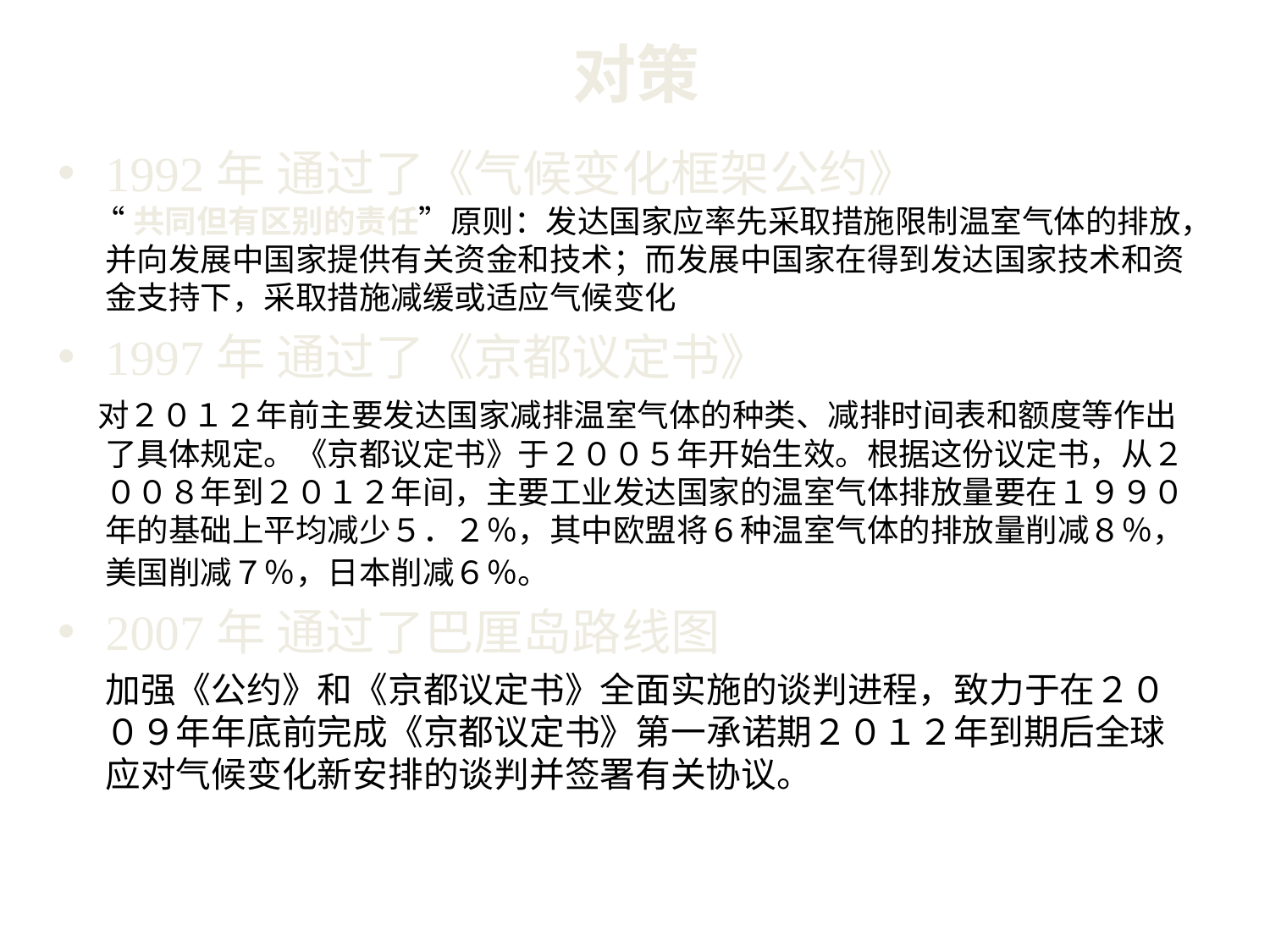

# 对策
1992年 通过了《气候变化框架公约》
     “共同但有区别的责任”原则：发达国家应率先采取措施限制温室气体的排放，并向发展中国家提供有关资金和技术；而发展中国家在得到发达国家技术和资金支持下，采取措施减缓或适应气候变化
1997年 通过了《京都议定书》
    对２０１２年前主要发达国家减排温室气体的种类、减排时间表和额度等作出了具体规定。《京都议定书》于２００５年开始生效。根据这份议定书，从２００８年到２０１２年间，主要工业发达国家的温室气体排放量要在１９９０年的基础上平均减少５．２％，其中欧盟将６种温室气体的排放量削减８％，美国削减７％，日本削减６％。
2007年 通过了巴厘岛路线图
     加强《公约》和《京都议定书》全面实施的谈判进程，致力于在２００９年年底前完成《京都议定书》第一承诺期２０１２年到期后全球应对气候变化新安排的谈判并签署有关协议。